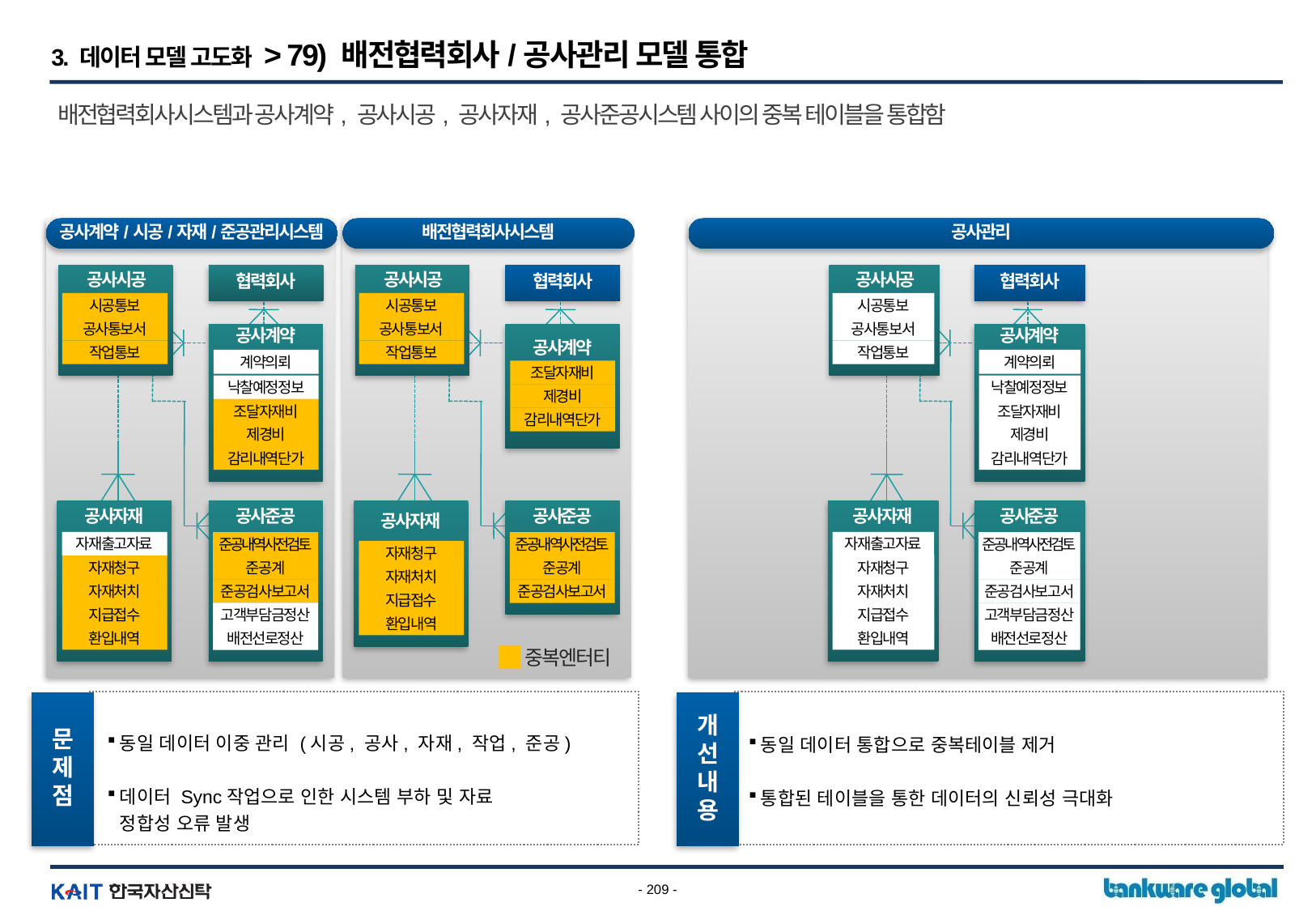

3. 데이터 모델 고도화 > 79) 배전협력회사/공사관리 모델 통합
배전협력회사시스템과 공사계약, 공사시공, 공사자재, 공사준공시스템 사이의 중복 테이블을 통합함
공사계약/시공/자재/준공관리시스템

협력회사
공사시공
시공통보
공사통보서
공사계약

작업통보
계약의뢰
낙찰예정정보
조달자재비
제경비
감리내역단가

공사자재
공사준공
자재출고자료
준공내역사전검토
자재청구
준공계
자재처치
준공검사보고서
지급접수
고객부담금정산
환입내역
배전선로정산
배전협력회사시스템

공사관리

협력회사
공사시공
시공통보
공사통보서
공사계약

작업통보
계약의뢰
낙찰예정정보
조달자재비
제경비
감리내역단가

공사자재
공사준공
자재출고자료
준공내역사전검토
자재청구
준공계
자재처치
준공검사보고서
지급접수
고객부담금정산
환입내역
배전선로정산

협력회사
공사시공
시공통보
공사통보서
공사계약

작업통보
조달자재비
제경비
감리내역단가
공사자재

공사준공
준공내역사전검토
자재청구
준공계
자재처치
준공검사보고서
지급접수
환입내역

중복엔터티

동일 데이터 이중 관리 (시공, 공사, 자재, 작업, 준공)

데이터 Sync작업으로 인한 시스템 부하 및 자료
정합성 오류 발생
동일 데이터 통합으로 중복테이블 제거

통합된 테이블을 통한 데이터의 신뢰성 극대화

문
제
점

개
선
내
용